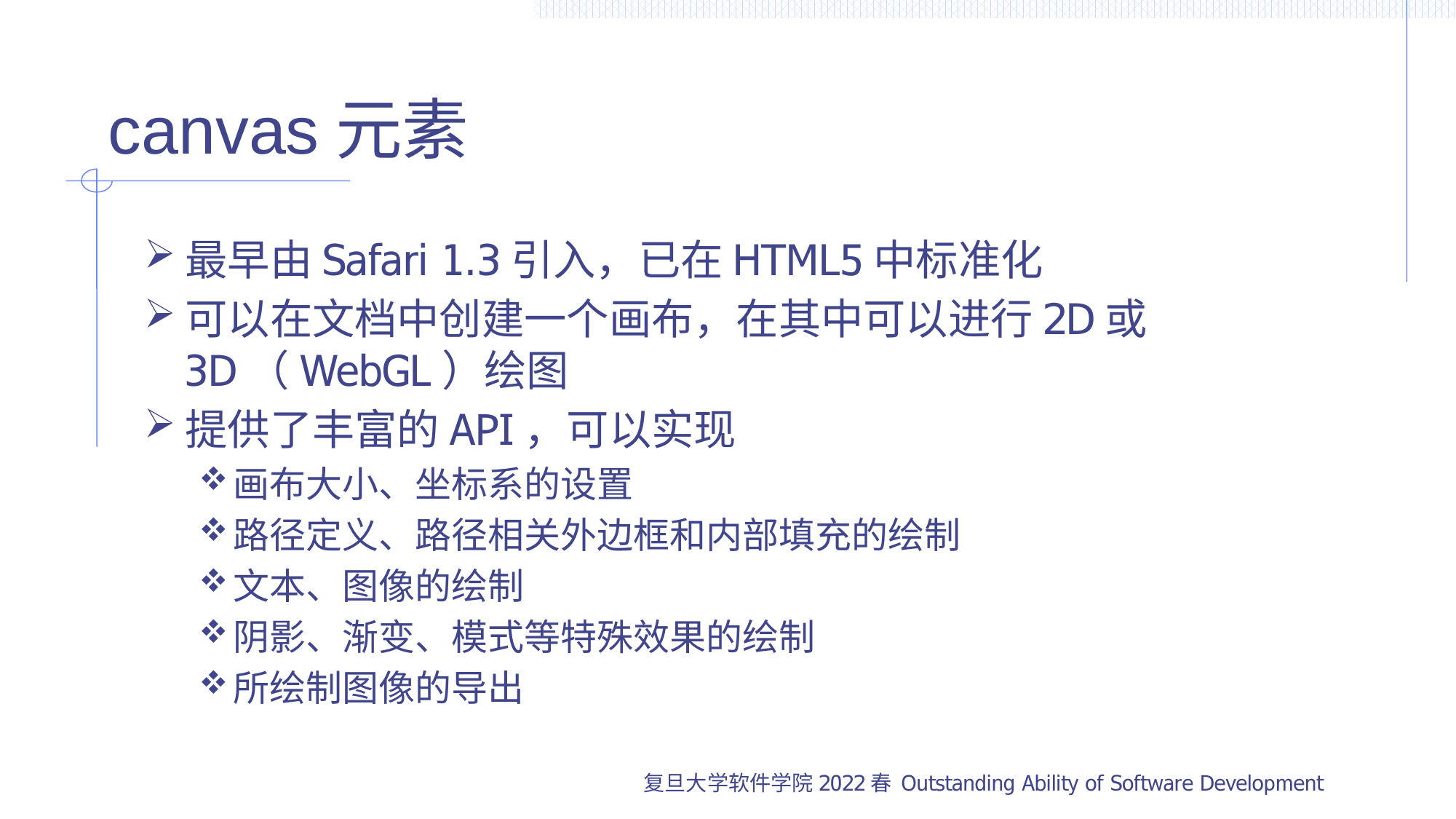

# canvas元素
最早由Safari 1.3引入，已在HTML5中标准化
可以在文档中创建一个画布，在其中可以进行2D或3D（WebGL）绘图
提供了丰富的API，可以实现
画布大小、坐标系的设置
路径定义、路径相关外边框和内部填充的绘制
文本、图像的绘制
阴影、渐变、模式等特殊效果的绘制
所绘制图像的导出